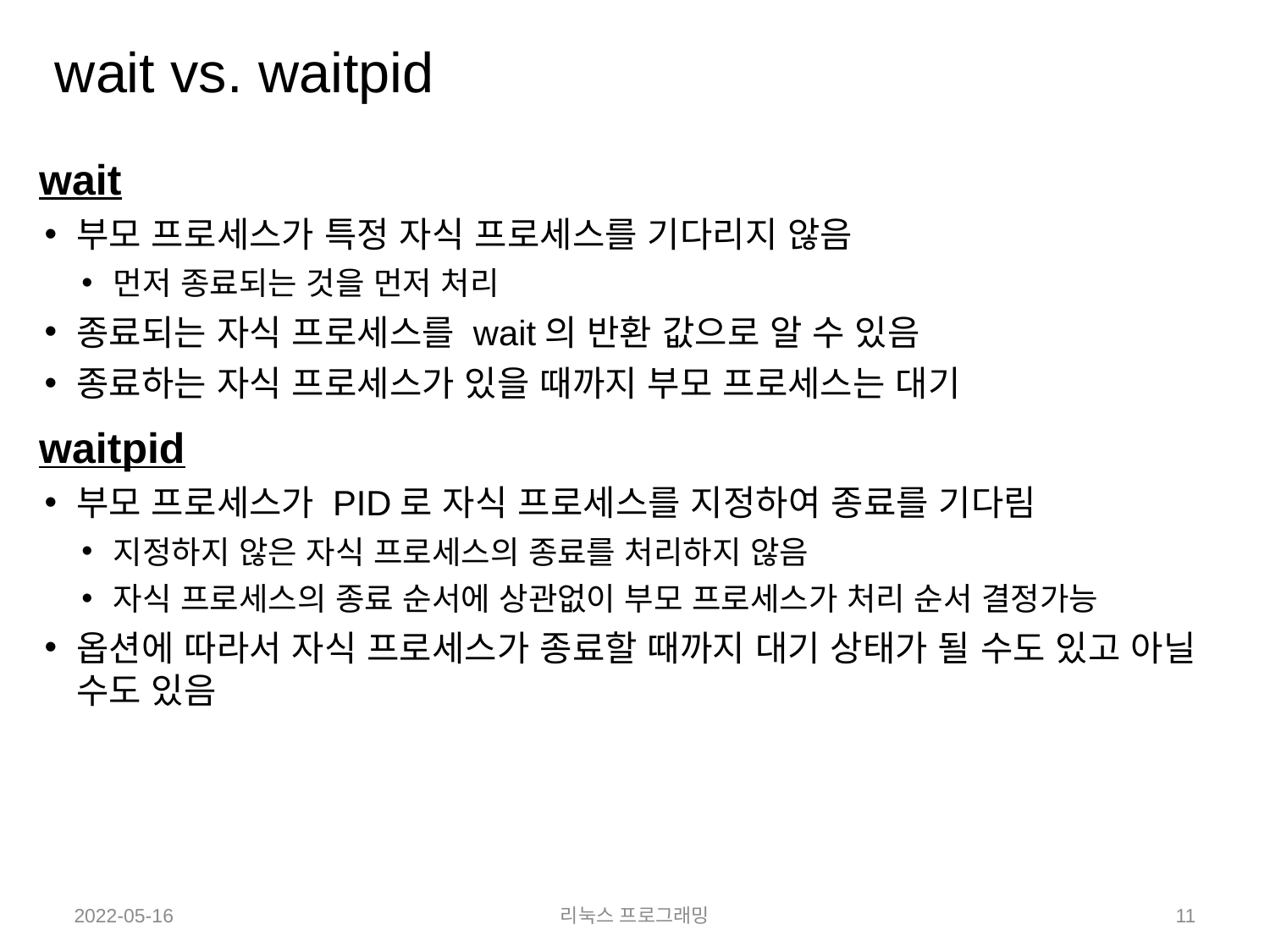

# wait vs. waitpid
wait
부모 프로세스가 특정 자식 프로세스를 기다리지 않음
먼저 종료되는 것을 먼저 처리
종료되는 자식 프로세스를 wait의 반환 값으로 알 수 있음
종료하는 자식 프로세스가 있을 때까지 부모 프로세스는 대기
waitpid
부모 프로세스가 PID로 자식 프로세스를 지정하여 종료를 기다림
지정하지 않은 자식 프로세스의 종료를 처리하지 않음
자식 프로세스의 종료 순서에 상관없이 부모 프로세스가 처리 순서 결정가능
옵션에 따라서 자식 프로세스가 종료할 때까지 대기 상태가 될 수도 있고 아닐 수도 있음

2022-05-16
리눅스 프로그래밍
11